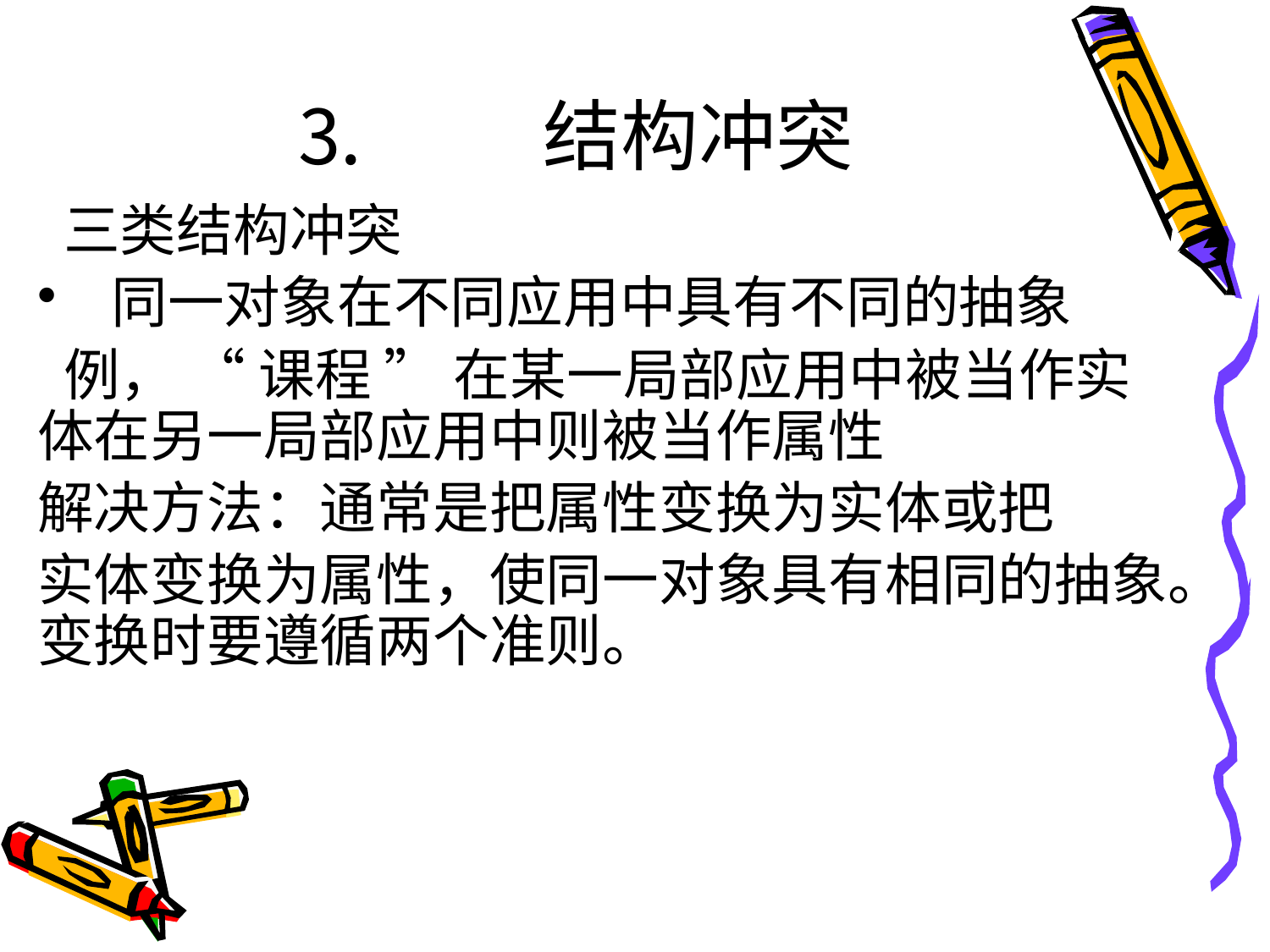

# ⒊         结构冲突
 三类结构冲突
 同一对象在不同应用中具有不同的抽象
 例， “ 课程 ” 在某一局部应用中被当作实体在另一局部应用中则被当作属性
解决方法：通常是把属性变换为实体或把
实体变换为属性，使同一对象具有相同的抽象。变换时要遵循两个准则。